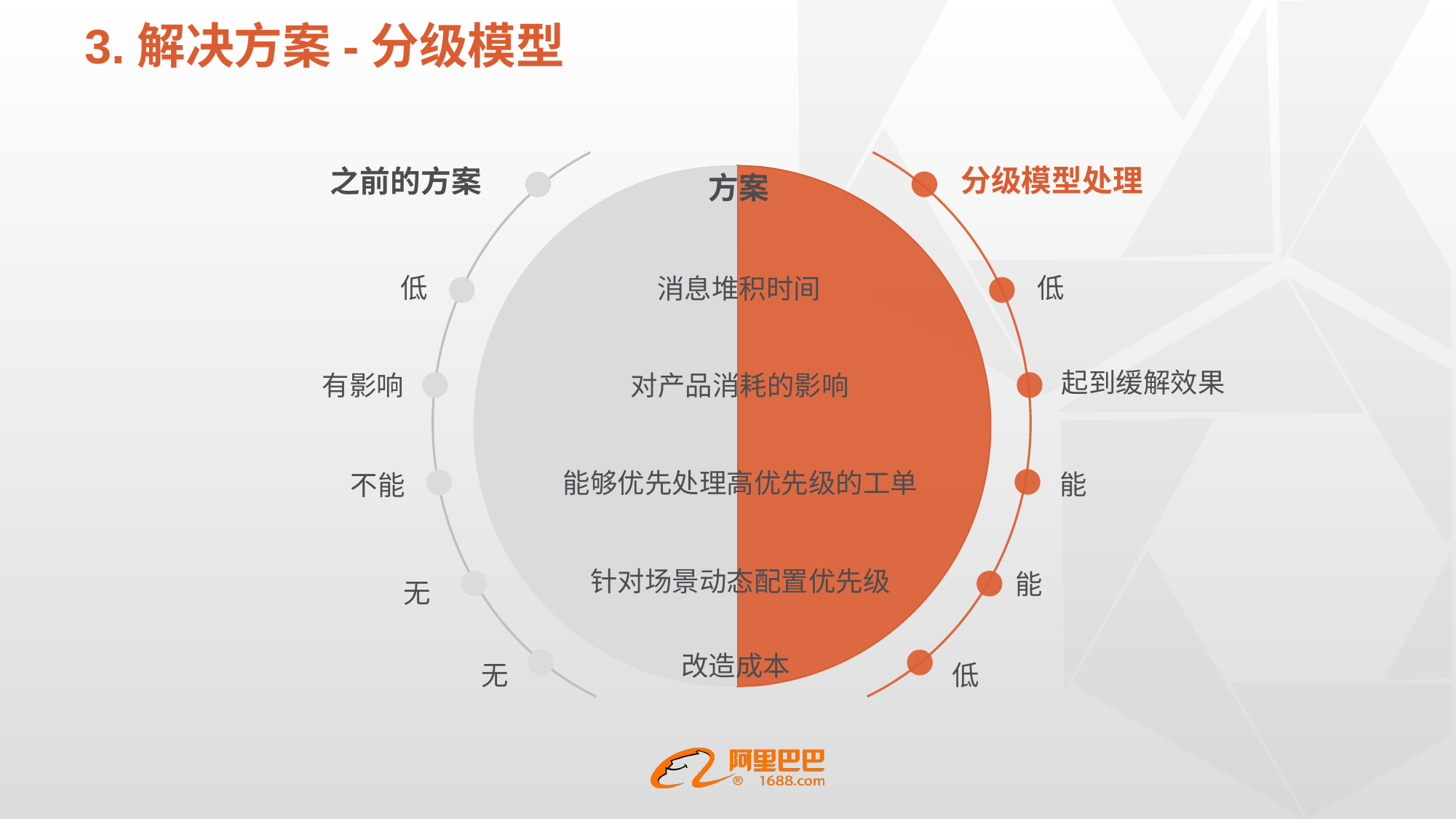

3.解决方案-分级模型

分级模型处理
之前的方案
方案

低
低
消息堆积时间
起到缓解效果
有影响
对产品消耗的影响
能够优先处理高优先级的工单
能
不能
针对场景动态配置优先级
能
无
改造成本
无
低